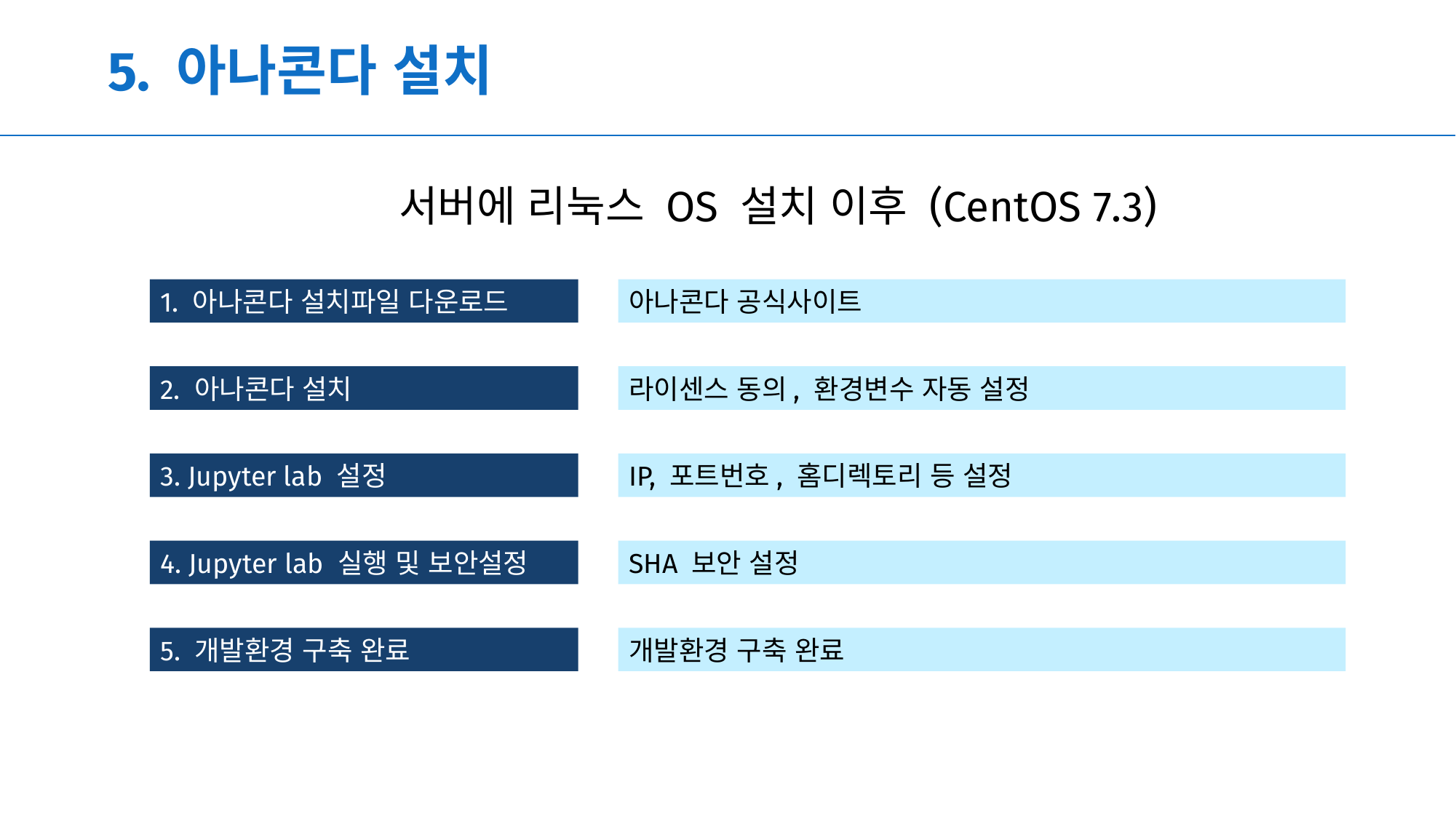

# 5. 아나콘다 설치
 서버에 리눅스 OS 설치 이후 (CentOS 7.3)
1. 아나콘다 설치파일 다운로드
아나콘다 공식사이트
2. 아나콘다 설치
라이센스 동의, 환경변수 자동 설정
3. Jupyter lab 설정
IP, 포트번호, 홈디렉토리 등 설정
4. Jupyter lab 실행 및 보안설정
SHA 보안 설정
5. 개발환경 구축 완료
개발환경 구축 완료